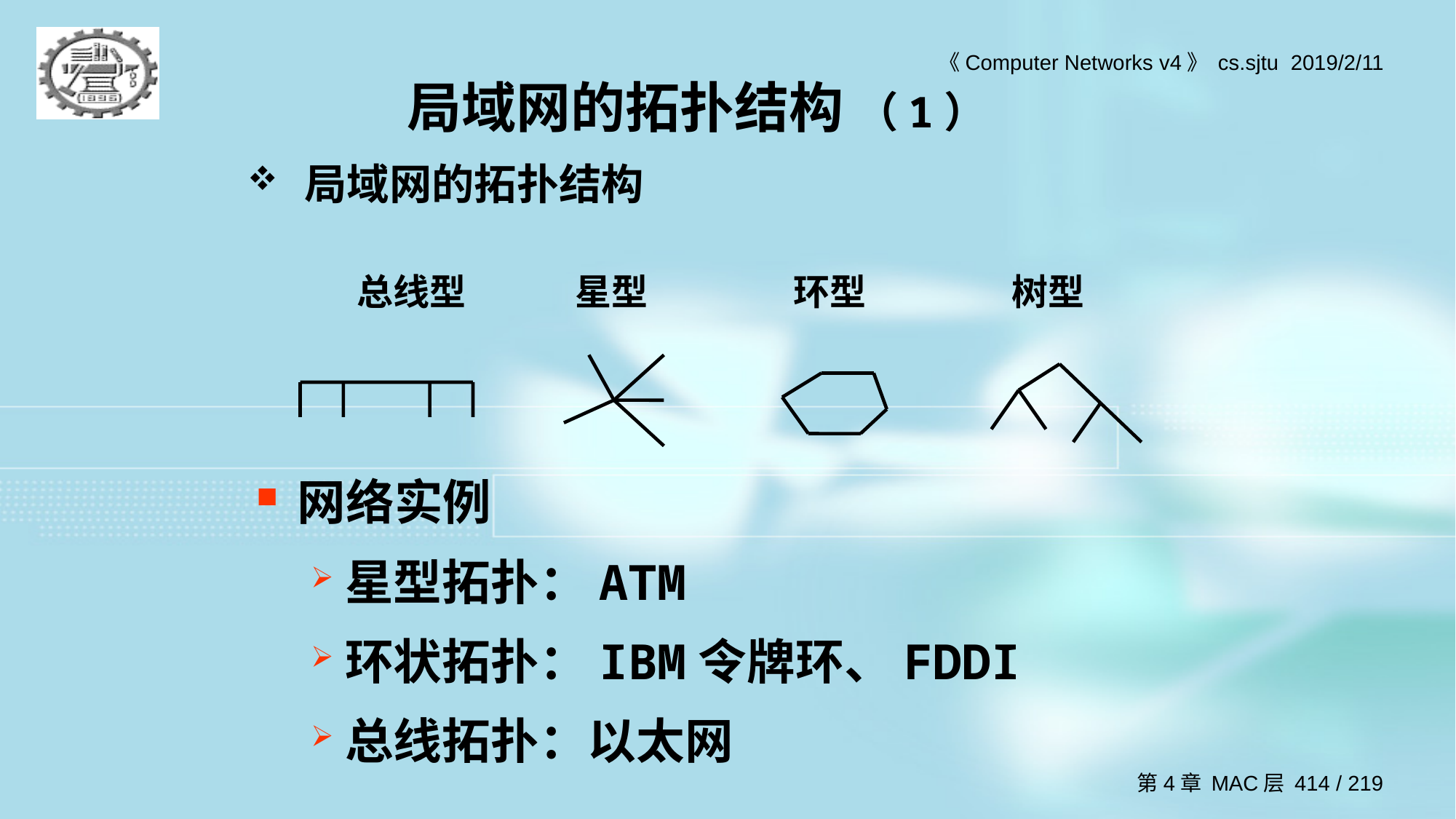

局域网的拓扑结构 （1）
局域网的拓扑结构
总线型	星型		环型		树型

网络实例
星型拓扑：ATM
环状拓扑：IBM令牌环、FDDI
总线拓扑：以太网